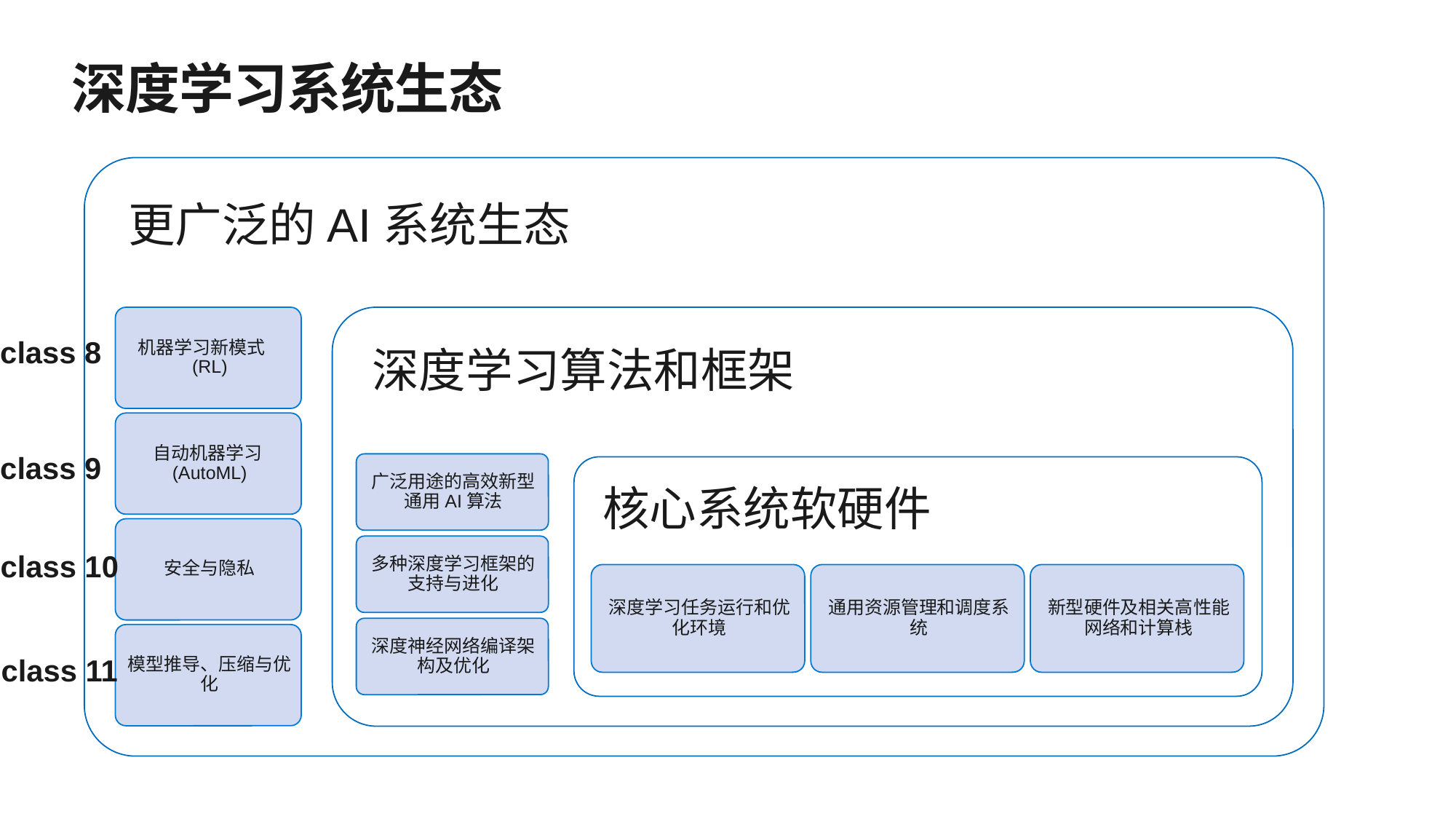

25
深度学习系统生态
更广泛的AI系统生态
机器学习新模式     (RL)
自动机器学习(AutoML)
安全与隐私
模型推导、压缩与优化
深度学习算法和框架
广泛用途的高效新型通用AI算法
多种深度学习框架的支持与进化
深度神经网络编译架构及优化
核心系统软硬件
深度学习任务运行和优化环境
通用资源管理和调度系统
新型硬件及相关高性能网络和计算栈
class 8
class 9
class 10
class 11